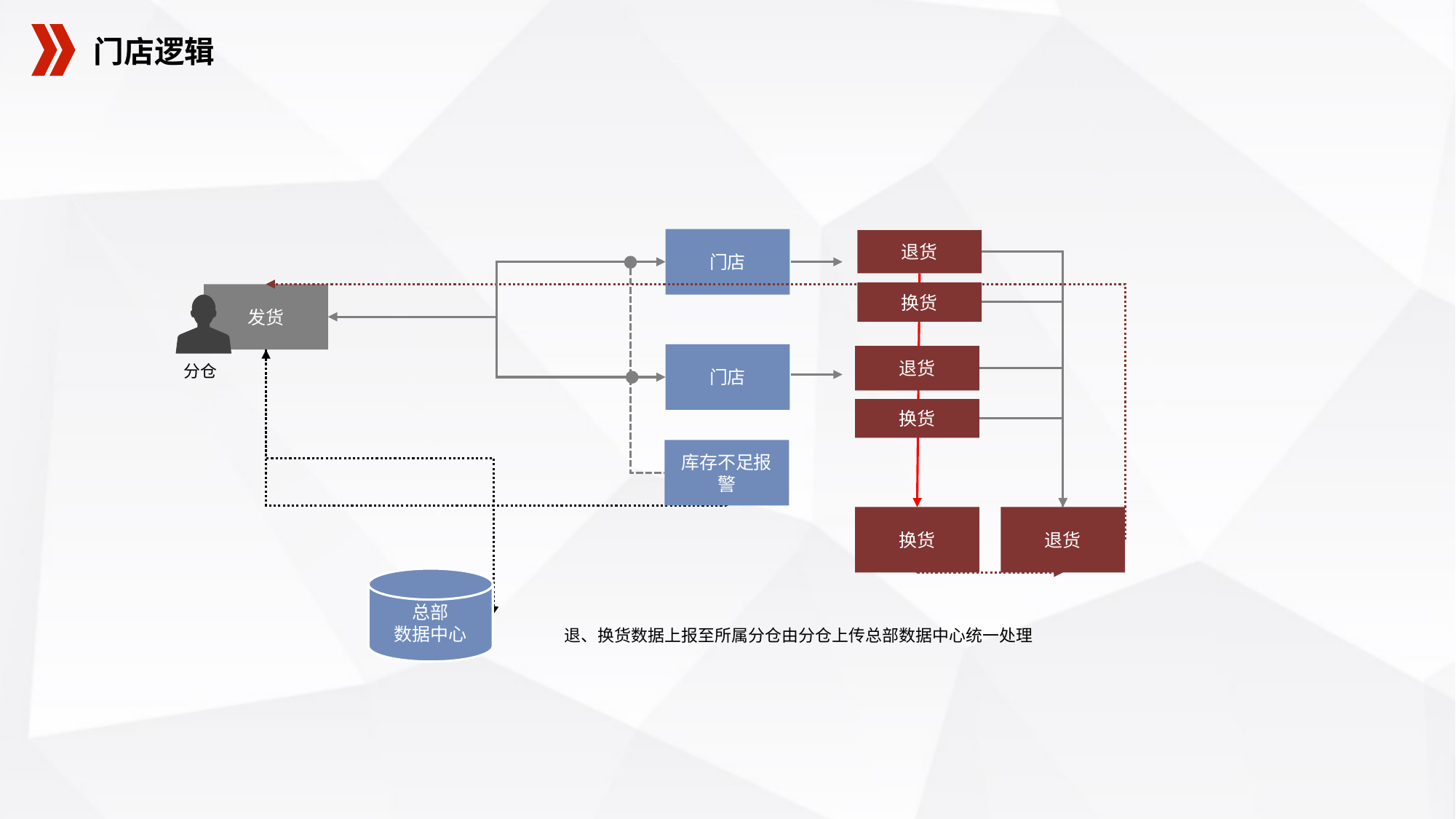

门店逻辑
门店
退货

换货
发货

分仓
门店
退货

换货
库存不足报警
换货
退货
总部
数据中心
退、换货数据上报至所属分仓由分仓上传总部数据中心统一处理